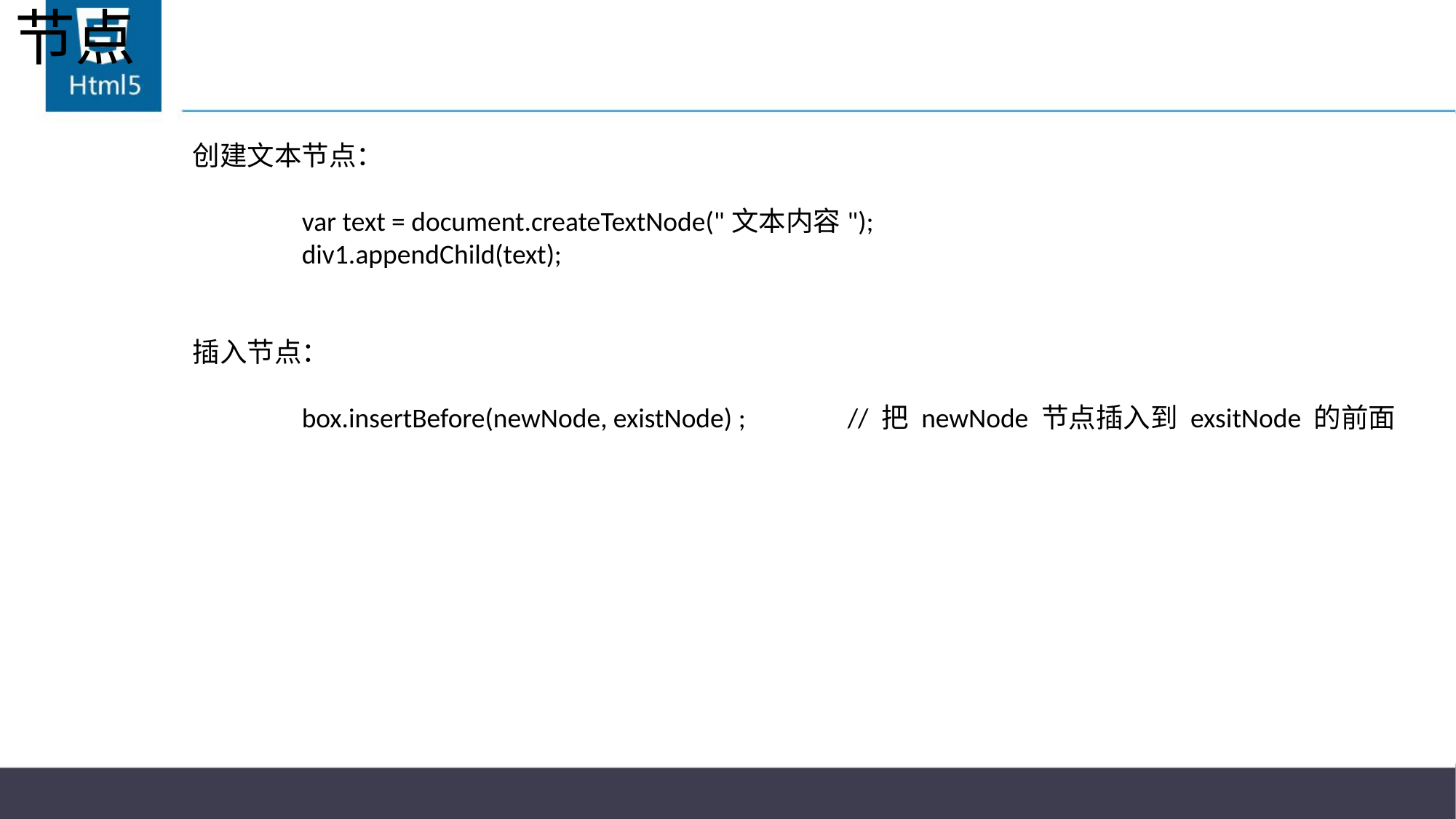

# 节点
创建文本节点：

	var text = document.createTextNode("文本内容");
	div1.appendChild(text);

插入节点：

	box.insertBefore(newNode, existNode)	;	// 把 newNode 节点插入到 exsitNode 的前面